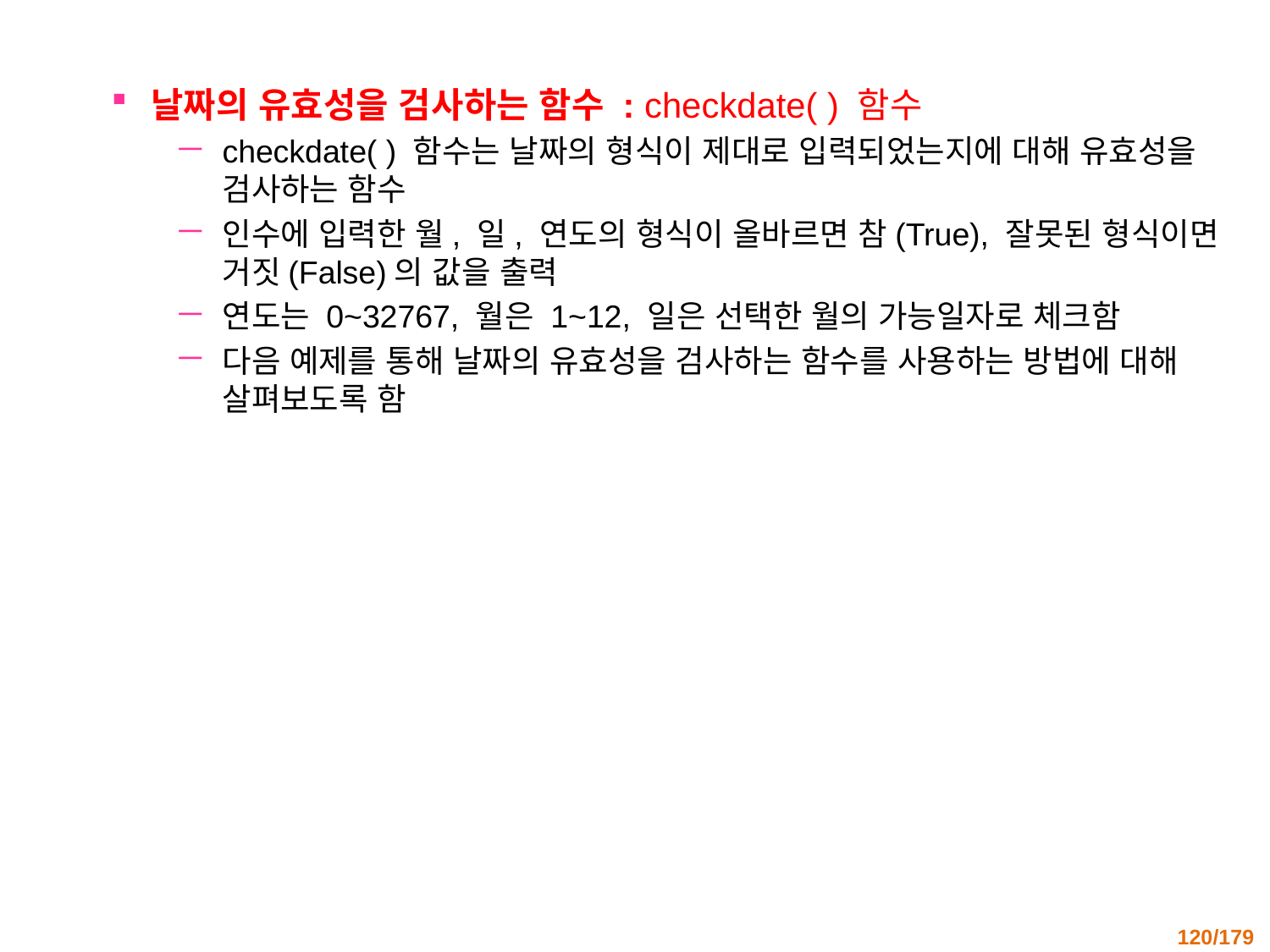

날짜의 유효성을 검사하는 함수 : checkdate( ) 함수
checkdate( ) 함수는 날짜의 형식이 제대로 입력되었는지에 대해 유효성을 검사하는 함수
인수에 입력한 월, 일, 연도의 형식이 올바르면 참(True), 잘못된 형식이면 거짓(False)의 값을 출력
연도는 0~32767, 월은 1~12, 일은 선택한 월의 가능일자로 체크함
다음 예제를 통해 날짜의 유효성을 검사하는 함수를 사용하는 방법에 대해 살펴보도록 함